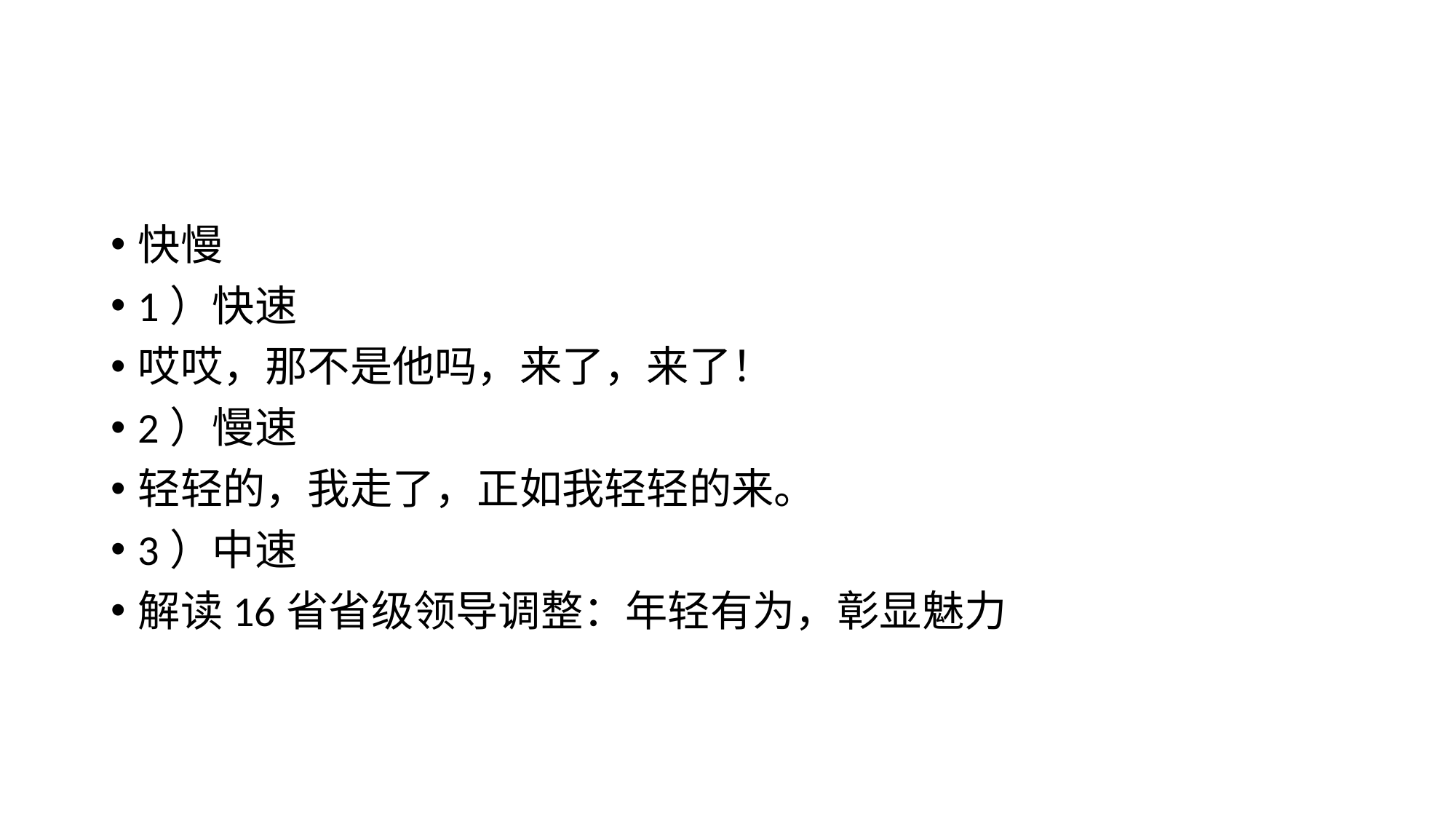

#
快慢
1）快速
哎哎，那不是他吗，来了，来了！
2）慢速
轻轻的，我走了，正如我轻轻的来。
3）中速
解读16省省级领导调整：年轻有为，彰显魅力